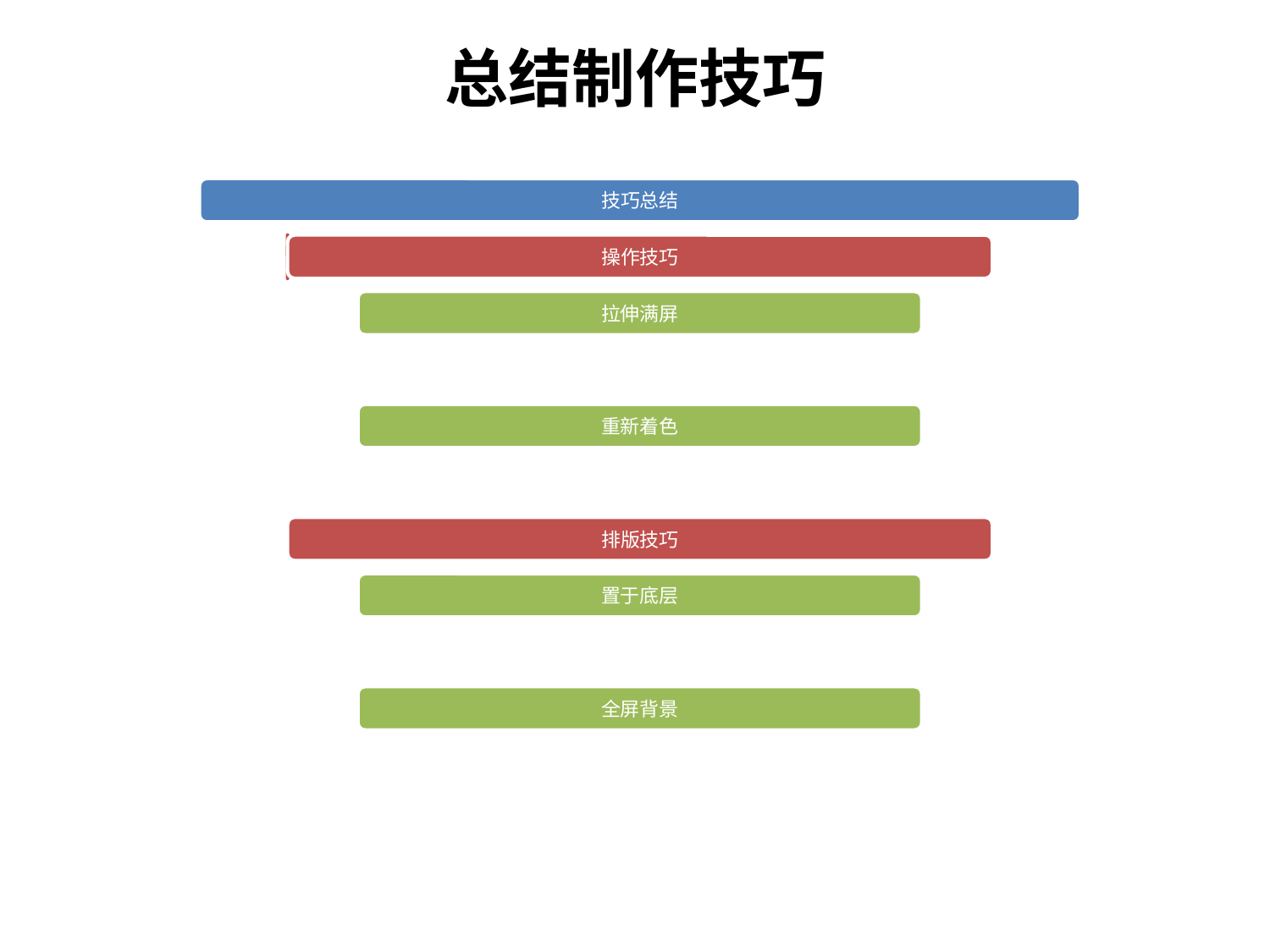

# 总结制作技巧
技巧总结
操作技巧
拉伸满屏
排版技巧
置于底层
全屏背景
重新着色